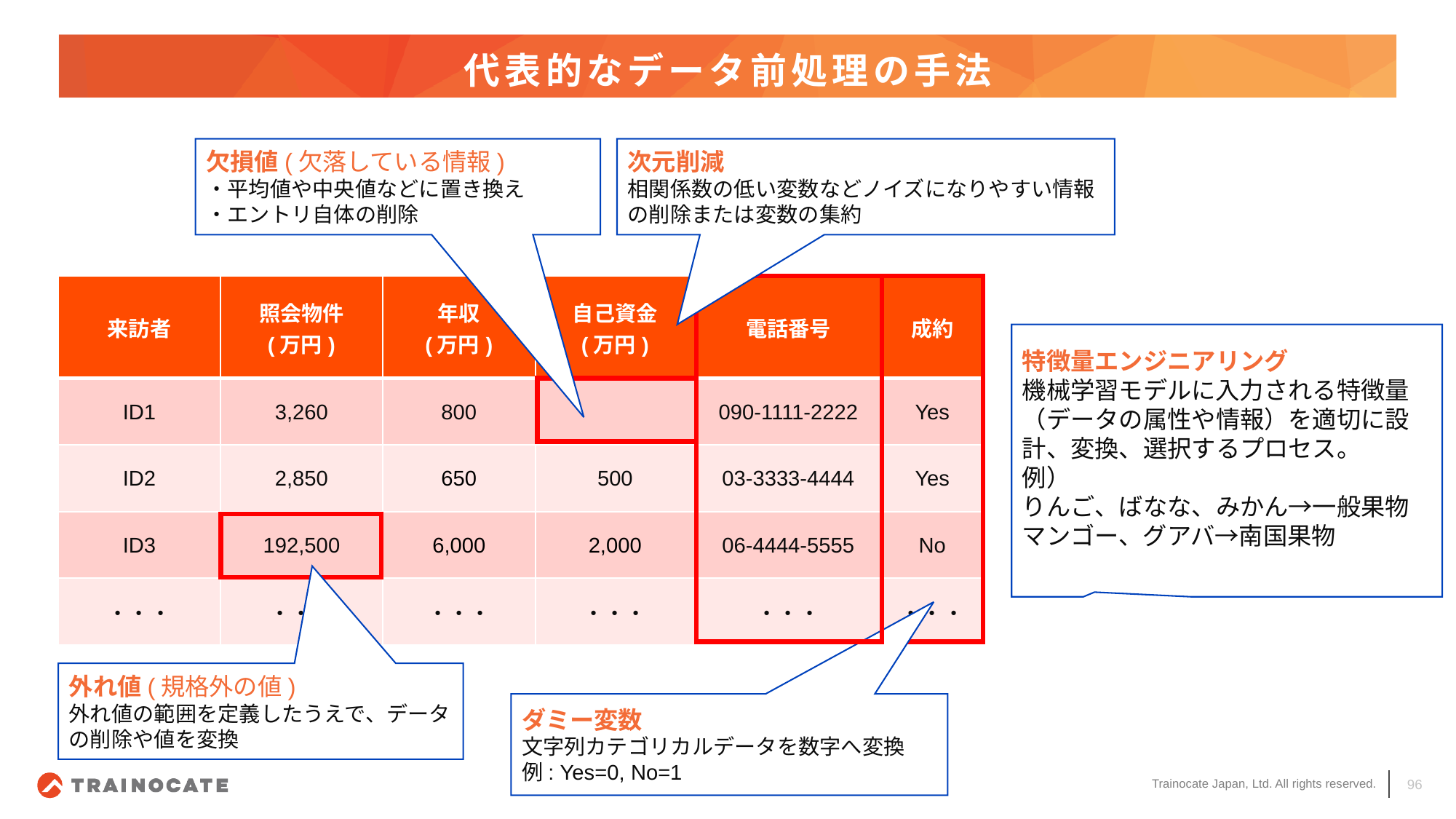

# 代表的なデータ前処理の手法
欠損値(欠落している情報)
・平均値や中央値などに置き換え
・エントリ自体の削除
次元削減
相関係数の低い変数などノイズになりやすい情報の削除または変数の集約
| 来訪者 | 照会物件 (万円) | 年収 (万円) | 自己資金 (万円) | 電話番号 | 成約 |
| --- | --- | --- | --- | --- | --- |
| ID1 | 3,260 | 800 |  | 090-1111-2222 | Yes |
| ID2 | 2,850 | 650 | 500 | 03-3333-4444 | Yes |
| ID3 | 192,500 | 6,000 | 2,000 | 06-4444-5555 | No |
| ・・・ | ・・・ | ・・・ | ・・・ | ・・・ | ・・・ |

特徴量エンジニアリング
機械学習モデルに入力される特徴量（データの属性や情報）を適切に設計、変換、選択するプロセス。
例）
りんご、ばなな、みかん→一般果物
マンゴー、グアバ→南国果物

外れ値(規格外の値)
外れ値の範囲を定義したうえで、データの削除や値を変換
ダミー変数
文字列カテゴリカルデータを数字へ変換
例: Yes=0, No=1
96